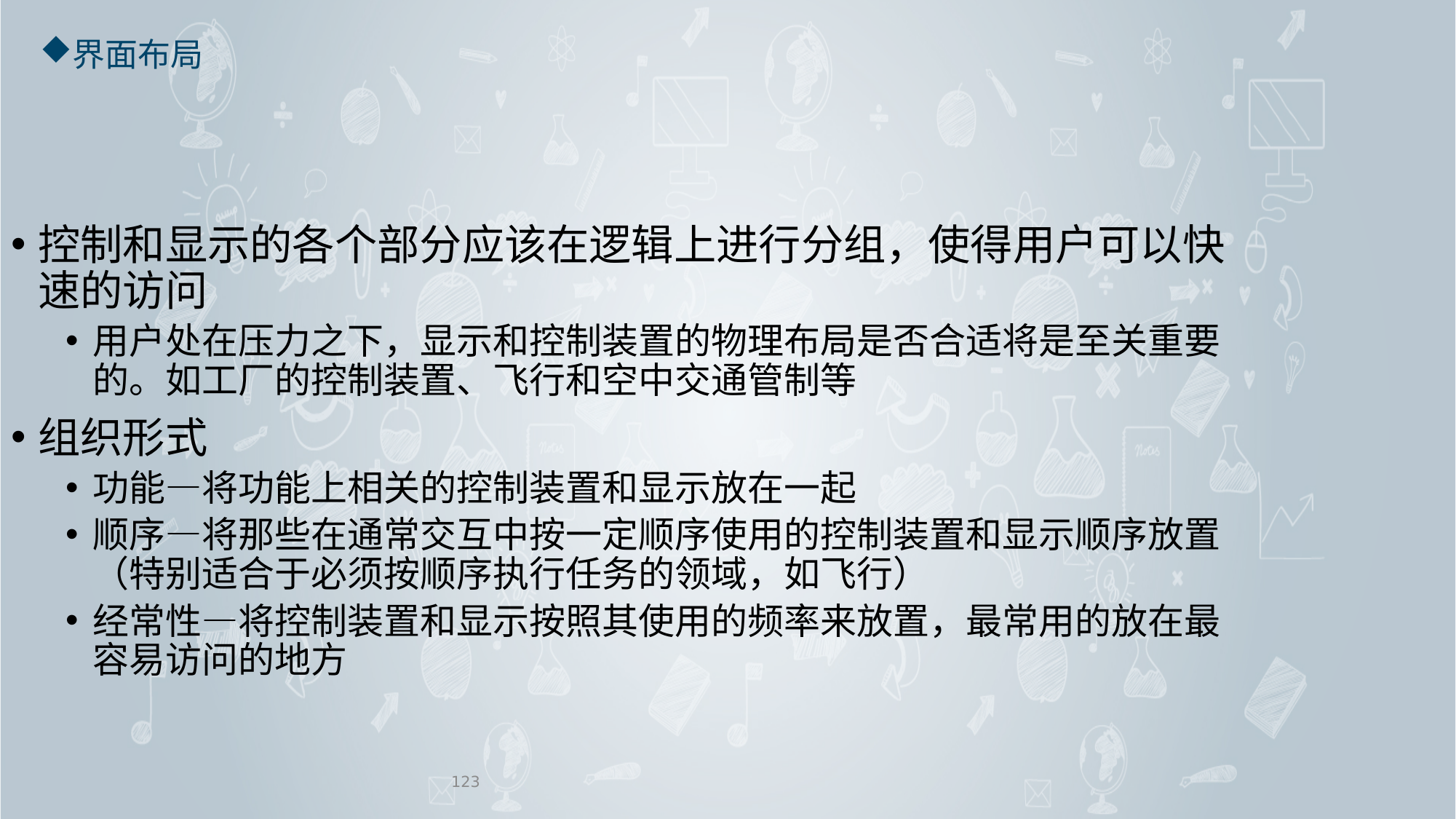

# 界面布局
控制和显示的各个部分应该在逻辑上进行分组，使得用户可以快速的访问
用户处在压力之下，显示和控制装置的物理布局是否合适将是至关重要的。如工厂的控制装置、飞行和空中交通管制等
组织形式
功能—将功能上相关的控制装置和显示放在一起
顺序—将那些在通常交互中按一定顺序使用的控制装置和显示顺序放置（特别适合于必须按顺序执行任务的领域，如飞行）
经常性—将控制装置和显示按照其使用的频率来放置，最常用的放在最容易访问的地方
123